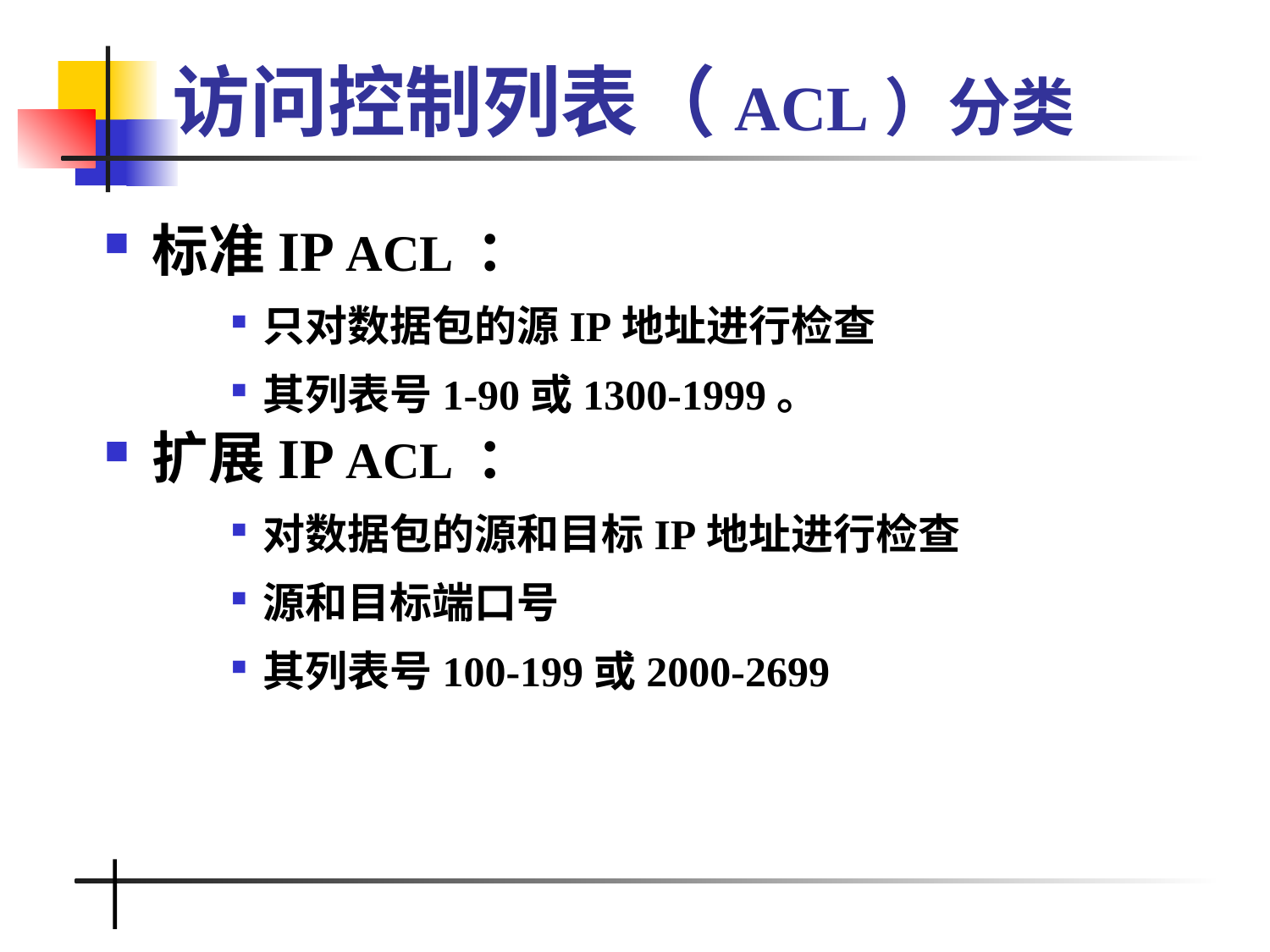

# 访问控制列表（ACL）分类
标准IP ACL ：
只对数据包的源IP地址进行检查
其列表号1-90或1300-1999。
扩展IP ACL ：
对数据包的源和目标IP地址进行检查
源和目标端口号
其列表号100-199或2000-2699